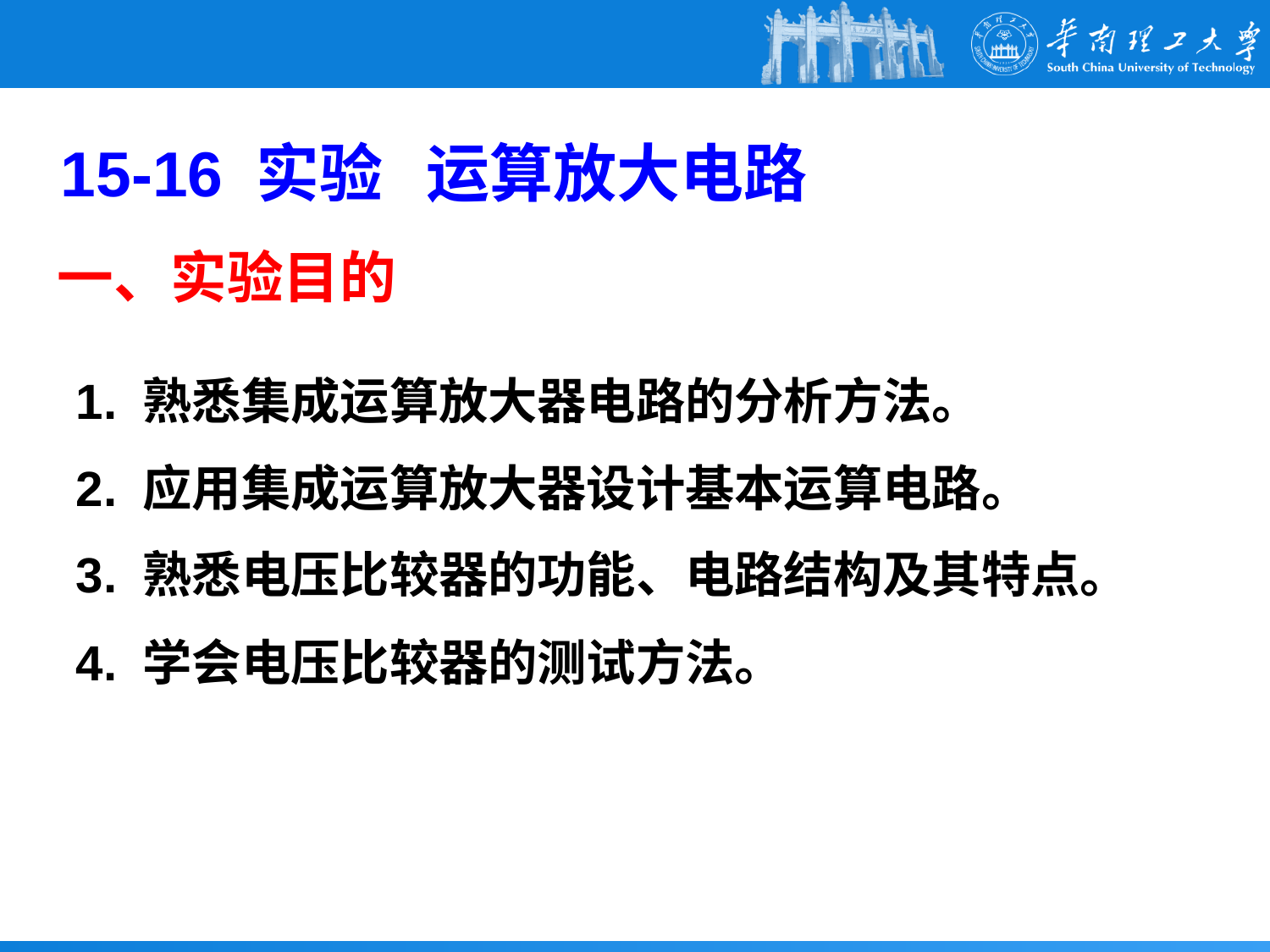

# 15-16 实验   运算放大电路
一、实验目的
1. 熟悉集成运算放大器电路的分析方法。
2. 应用集成运算放大器设计基本运算电路。
3. 熟悉电压比较器的功能、电路结构及其特点。
4. 学会电压比较器的测试方法。